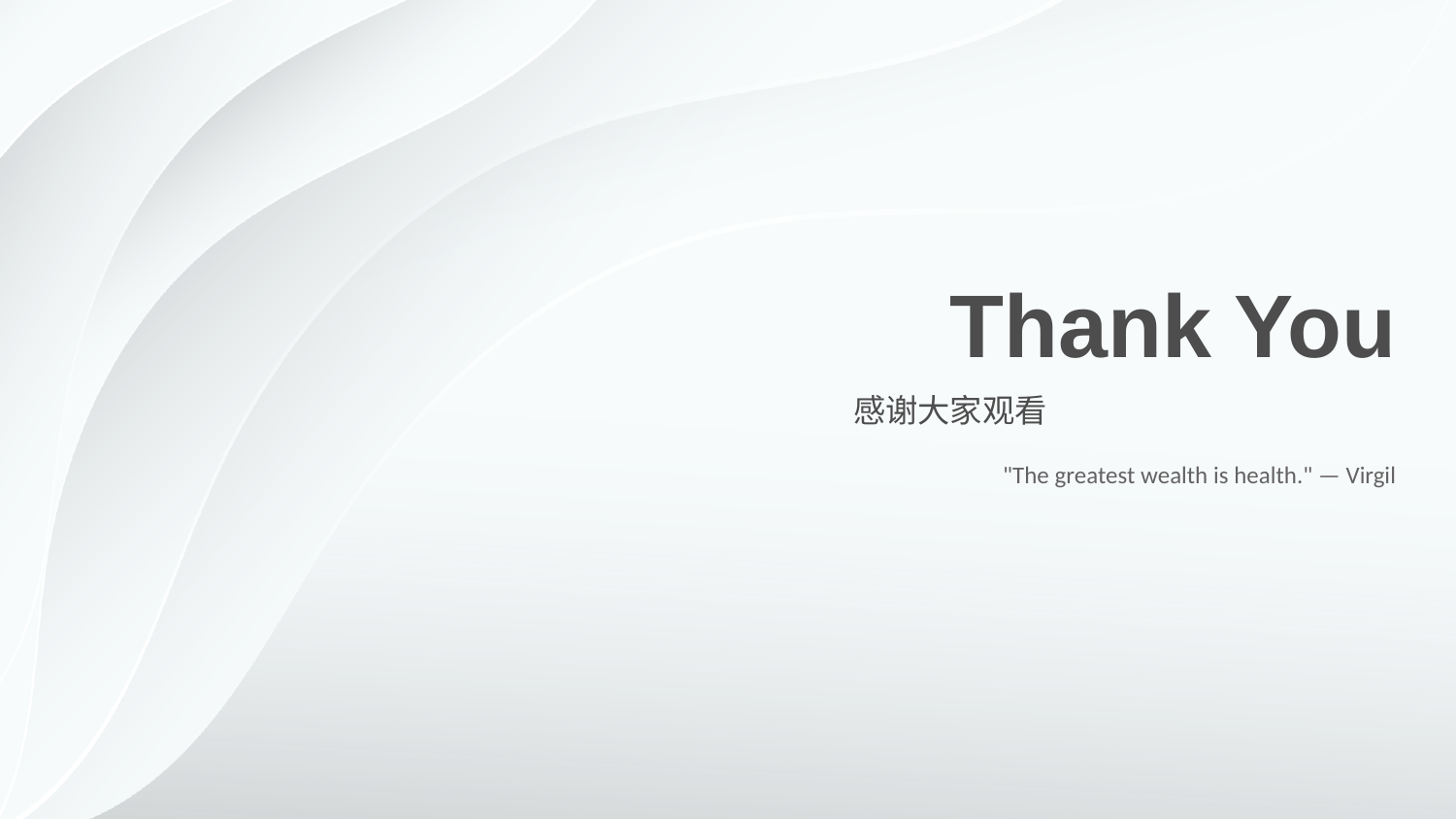

Thank You
感谢大家观看
"The greatest wealth is health." — Virgil